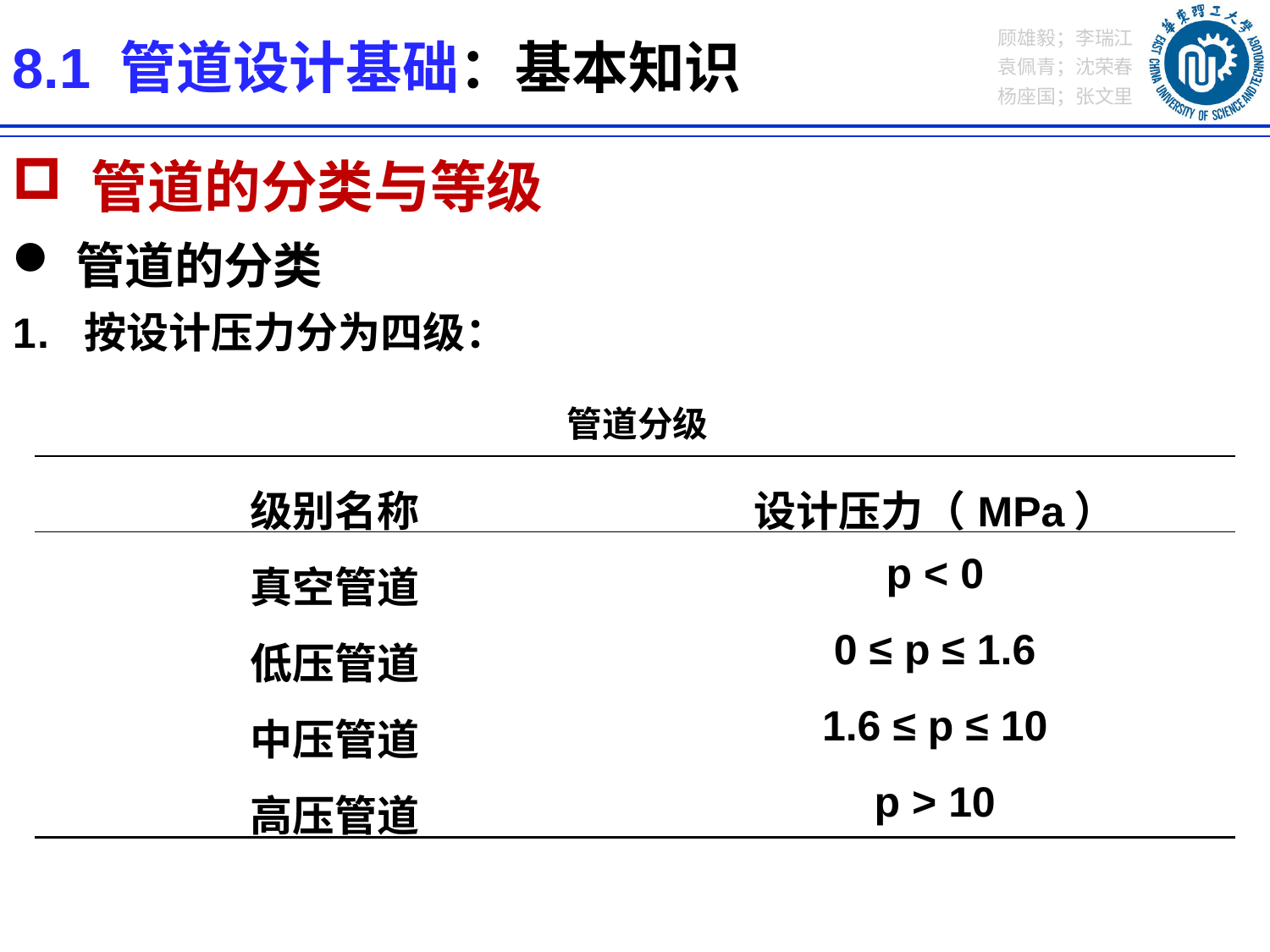

8.1 管道设计基础：基本知识
 管道的分类与等级
管道的分类
按设计压力分为四级：

管道分级
| 级别名称 | 设计压力（MPa） |
| --- | --- |
| 真空管道 | p < 0 |
| 低压管道 | 0 ≤ p ≤ 1.6 |
| 中压管道 | 1.6 ≤ p ≤ 10 |
| 高压管道 | p > 10 |